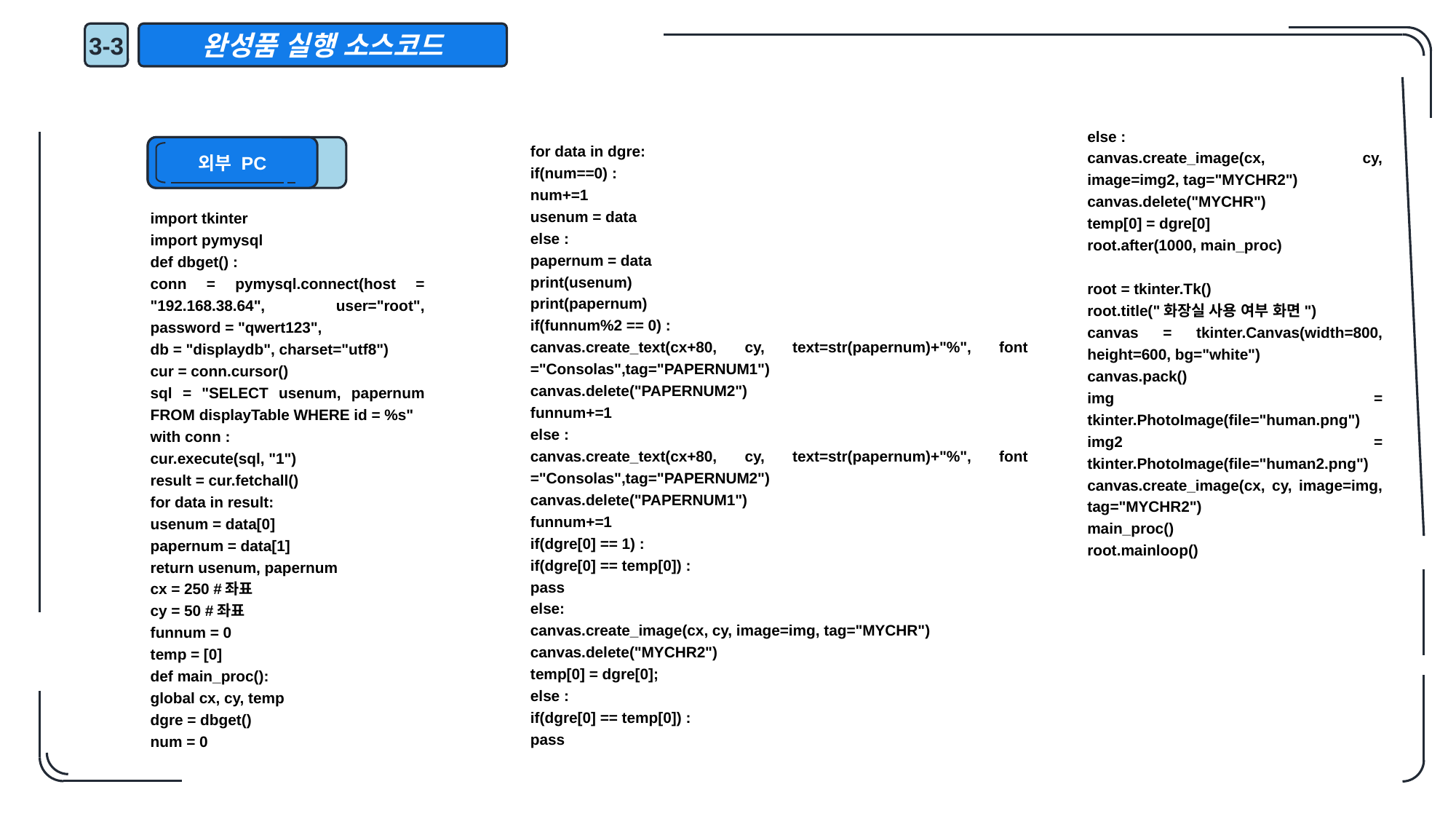

3-3
완성품 실행 소스코드

else :
canvas.create_image(cx, cy, image=img2, tag="MYCHR2")
canvas.delete("MYCHR")
temp[0] = dgre[0]
root.after(1000, main_proc)

root = tkinter.Tk()
root.title("화장실 사용 여부 화면")
canvas = tkinter.Canvas(width=800, height=600, bg="white")
canvas.pack()
img = tkinter.PhotoImage(file="human.png")
img2 = tkinter.PhotoImage(file="human2.png")
canvas.create_image(cx, cy, image=img, tag="MYCHR2")
main_proc()
root.mainloop()

for data in dgre:
if(num==0) :
num+=1
usenum = data
else :
papernum = data
print(usenum)
print(papernum)
if(funnum%2 == 0) :
canvas.create_text(cx+80, cy, text=str(papernum)+"%", font ="Consolas",tag="PAPERNUM1")
canvas.delete("PAPERNUM2")
funnum+=1
else :
canvas.create_text(cx+80, cy, text=str(papernum)+"%", font ="Consolas",tag="PAPERNUM2")
canvas.delete("PAPERNUM1")
funnum+=1
if(dgre[0] == 1) :
if(dgre[0] == temp[0]) :
pass
else:
canvas.create_image(cx, cy, image=img, tag="MYCHR")
canvas.delete("MYCHR2")
temp[0] = dgre[0];
else :
if(dgre[0] == temp[0]) :
pass

외부 PC
import tkinter
import pymysql
def dbget() :
conn = pymysql.connect(host = "192.168.38.64", user="root", password = "qwert123",
db = "displaydb", charset="utf8")
cur = conn.cursor()
sql = "SELECT usenum, papernum FROM displayTable WHERE id = %s"
with conn :
cur.execute(sql, "1")
result = cur.fetchall()
for data in result:
usenum = data[0]
papernum = data[1]
return usenum, papernum
cx = 250 #좌표
cy = 50 #좌표
funnum = 0
temp = [0]
def main_proc():
global cx, cy, temp
dgre = dbget()
num = 0